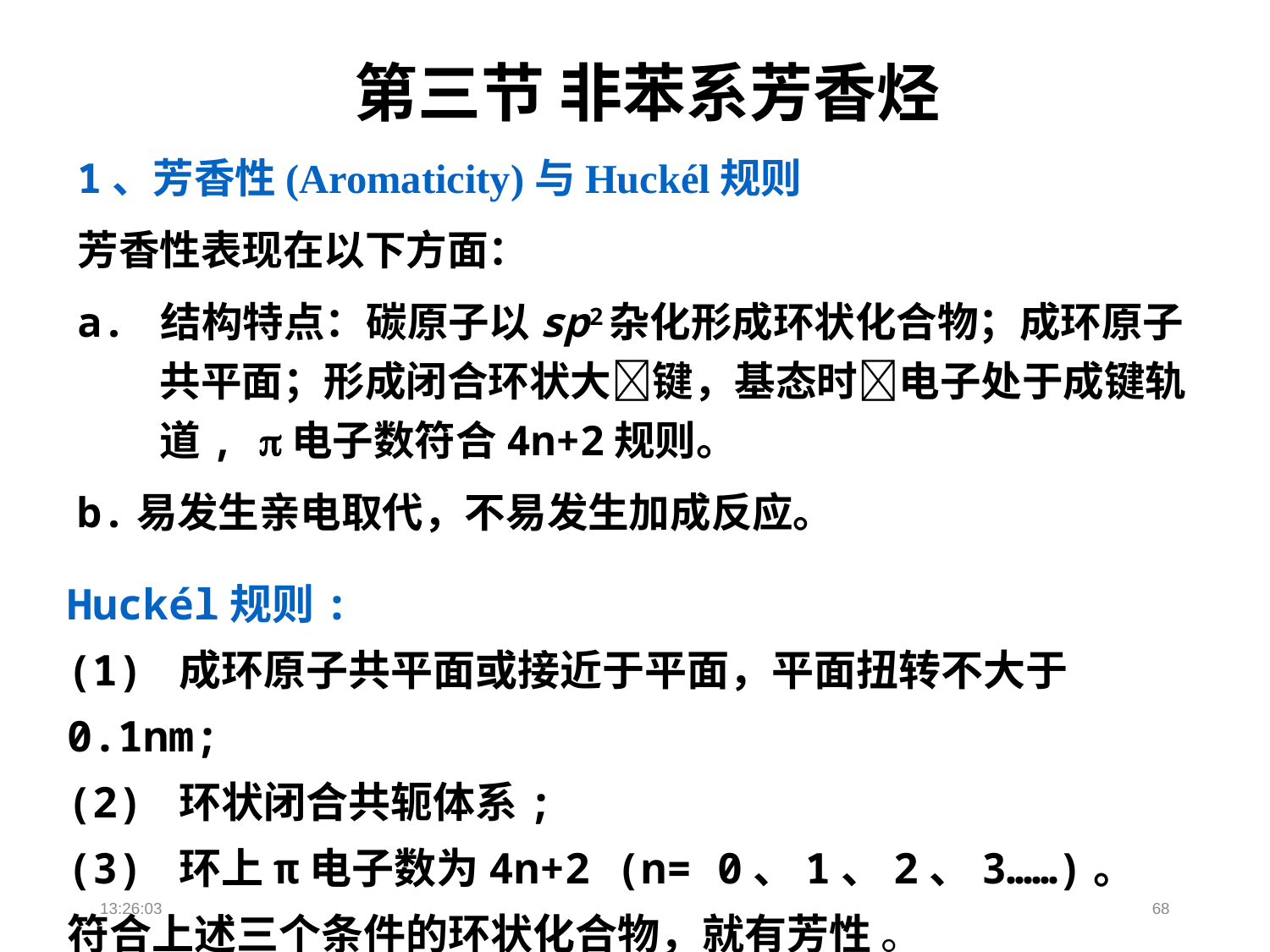

第三节 非苯系芳香烃
1、芳香性(Aromaticity)与Huckél规则
芳香性表现在以下方面：
a. 结构特点：碳原子以sp2杂化形成环状化合物；成环原子共平面；形成闭合环状大π键，基态时π电子处于成键轨道, π电子数符合4n+2规则。
b.易发生亲电取代，不易发生加成反应。
Huckél规则:
(1) 成环原子共平面或接近于平面，平面扭转不大于0.1nm;
(2) 环状闭合共轭体系;
(3) 环上π电子数为4n+2 (n= 0、1、2、3……)。
符合上述三个条件的环状化合物，就有芳性 。
13:26:03
68